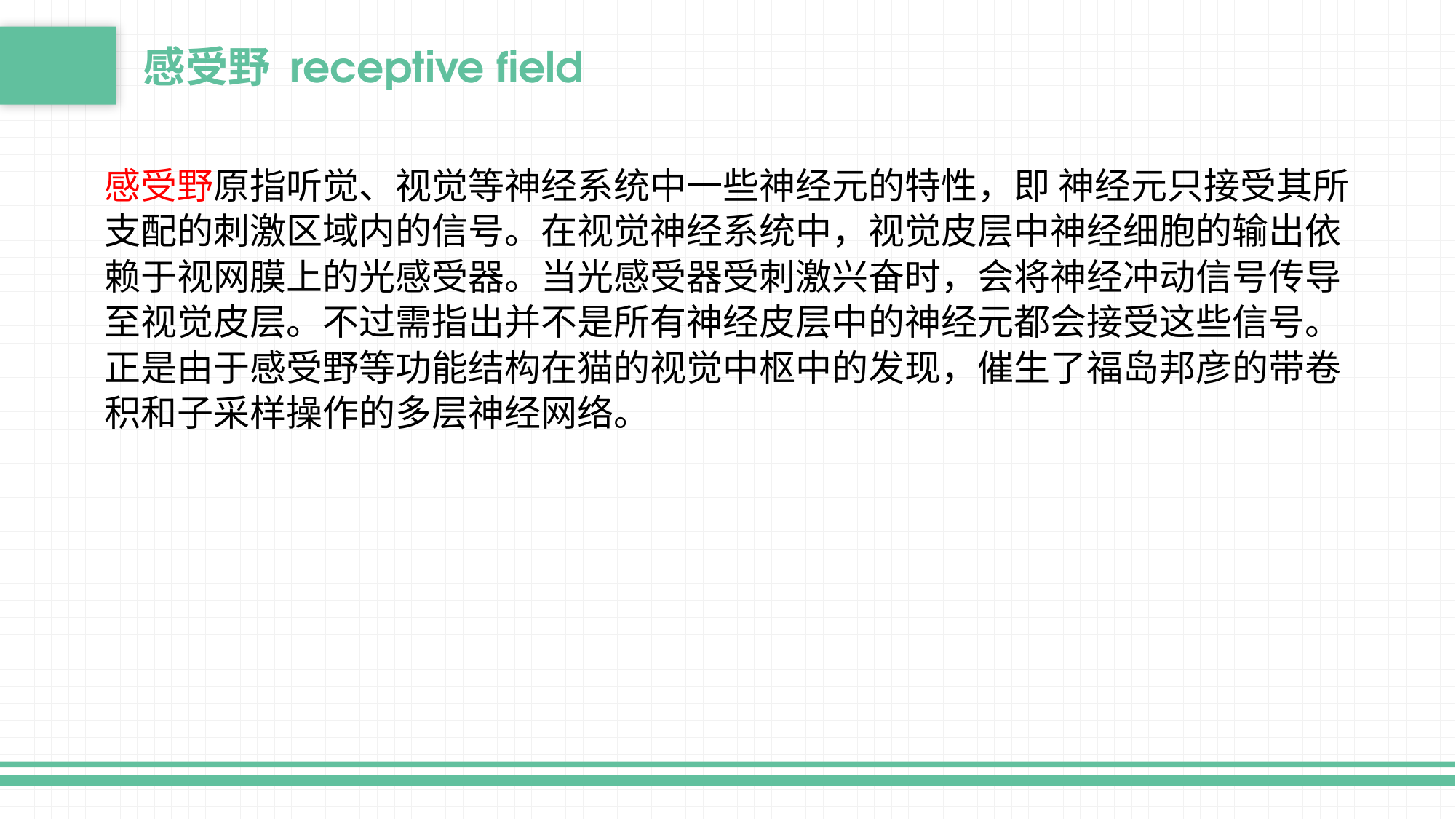

感受野 receptive field
感受野原指听觉、视觉等神经系统中一些神经元的特性，即 神经元只接受其所支配的刺激区域内的信号。在视觉神经系统中，视觉皮层中神经细胞的输出依赖于视网膜上的光感受器。当光感受器受刺激兴奋时，会将神经冲动信号传导至视觉皮层。不过需指出并不是所有神经皮层中的神经元都会接受这些信号。
正是由于感受野等功能结构在猫的视觉中枢中的发现，催生了福岛邦彦的带卷积和子采样操作的多层神经网络。